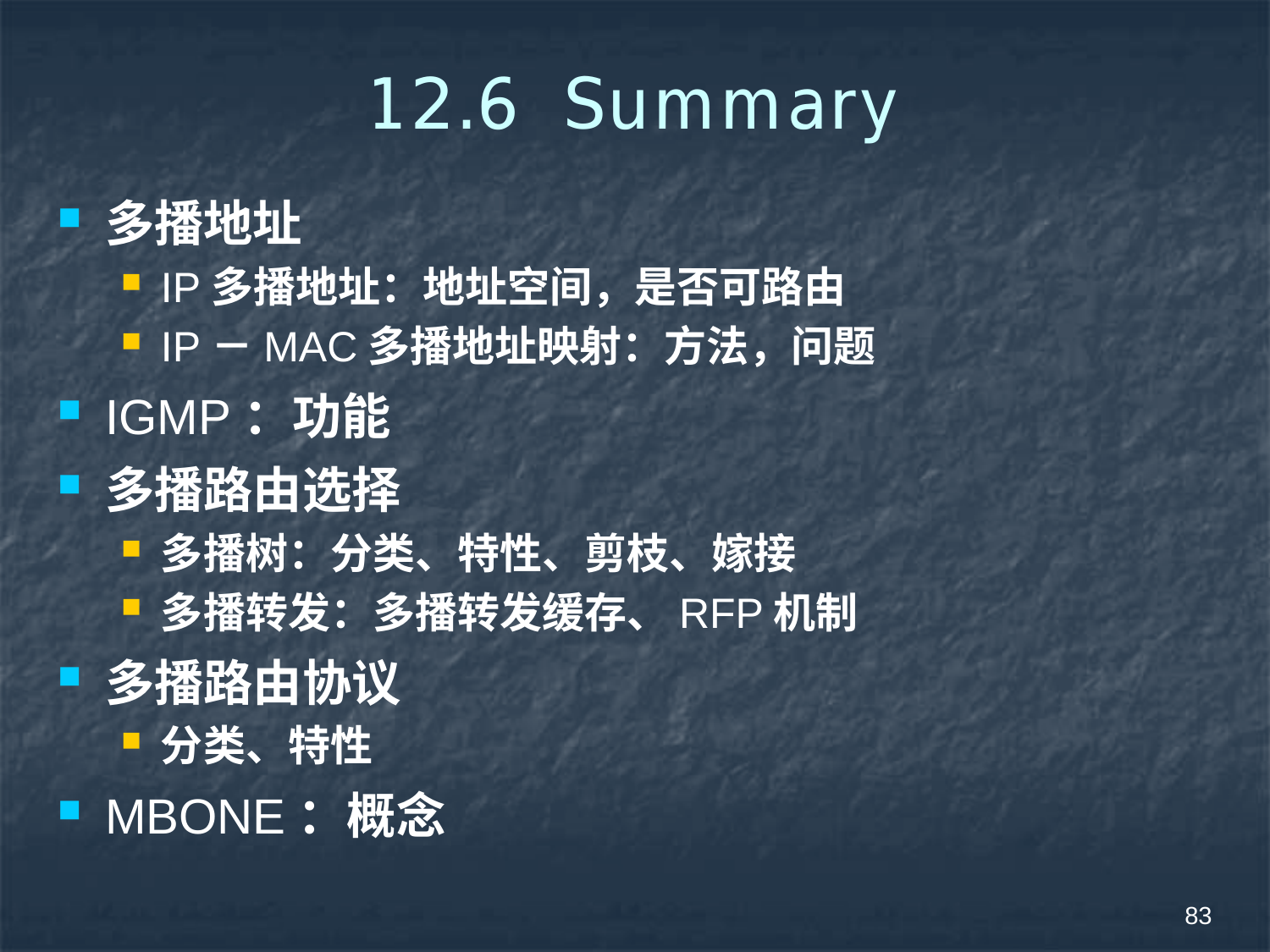

# 12.6  Summary
多播地址
IP多播地址：地址空间，是否可路由
IP－MAC多播地址映射：方法，问题
IGMP：功能
多播路由选择
多播树：分类、特性、剪枝、嫁接
多播转发：多播转发缓存、RFP机制
多播路由协议
分类、特性
MBONE：概念
83